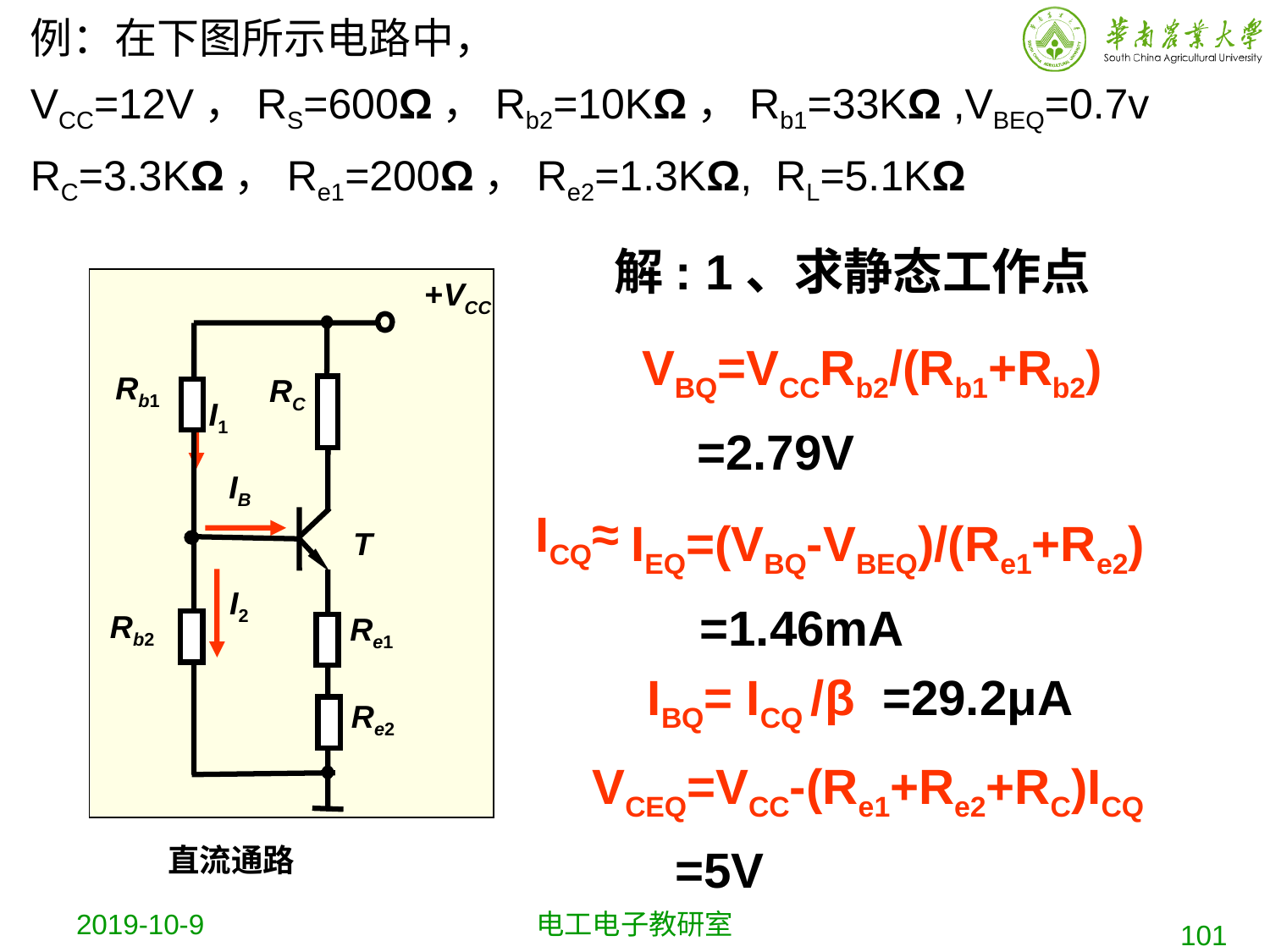

例：在下图所示电路中，
VCC=12V，RS=600Ω，Rb2=10KΩ，Rb1=33KΩ ,VBEQ=0.7v
RC=3.3KΩ，Re1=200Ω，Re2=1.3KΩ,  RL=5.1KΩ
解: 1、求静态工作点
+VCC

RC
Rb1

I1

IB

T

I2

Rb2
Re1

Re2

VBQ=VCCRb2/(Rb1+Rb2)
    =2.79V
IEQ=(VBQ-VBEQ)/(Re1+Re2)
     =1.46mA
ICQ≈
IBQ= ICQ /β  =29.2μA
VCEQ=VCC-(Re1+Re2+RC)ICQ
      =5V
直流通路
2019-10-9
电工电子教研室
101